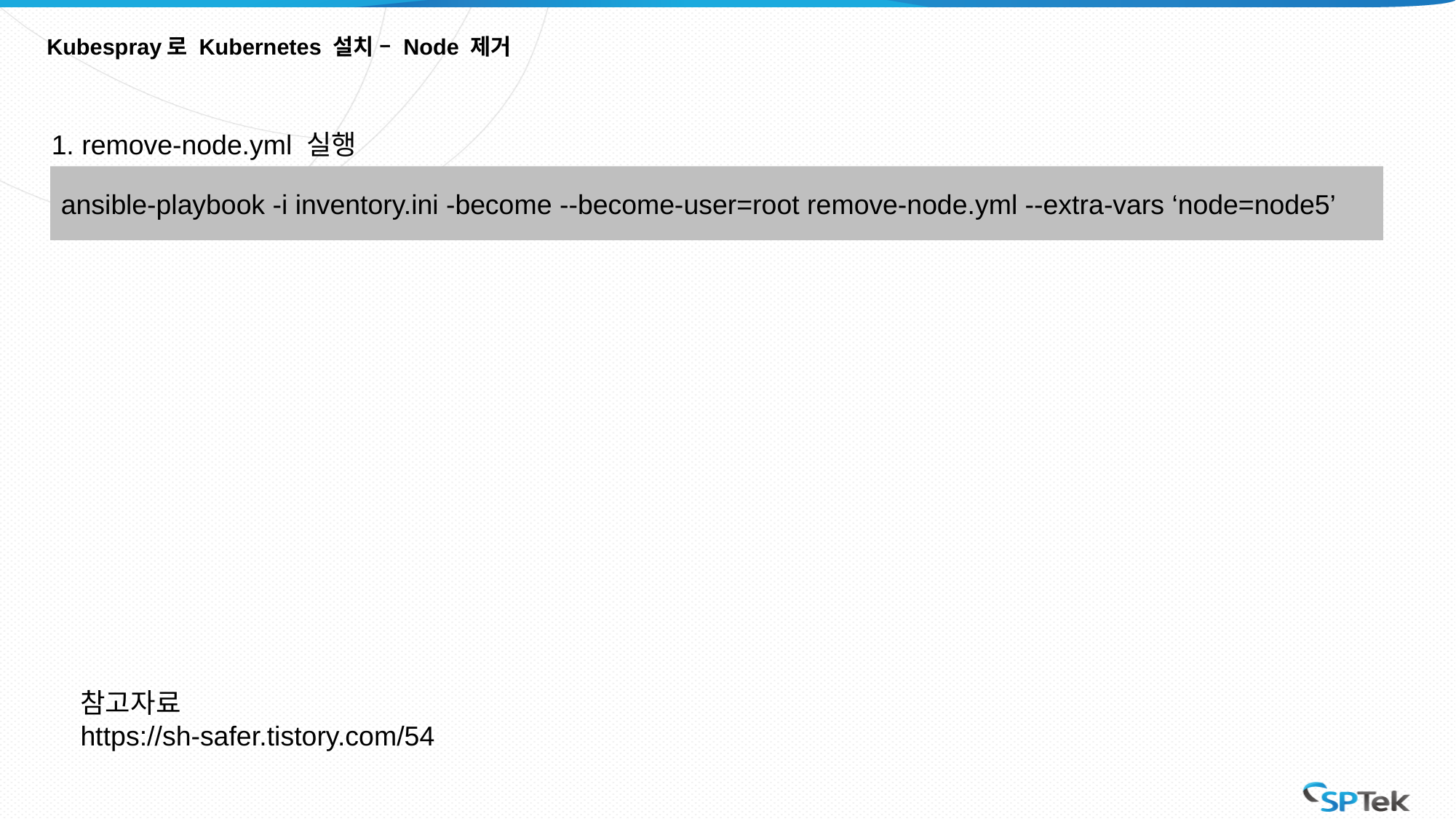

# Kubespray로 Kubernetes 설치 – Node 제거
1. remove-node.yml 실행
ansible-playbook -i inventory.ini -become --become-user=root remove-node.yml --extra-vars ‘node=node5’
참고자료
https://sh-safer.tistory.com/54